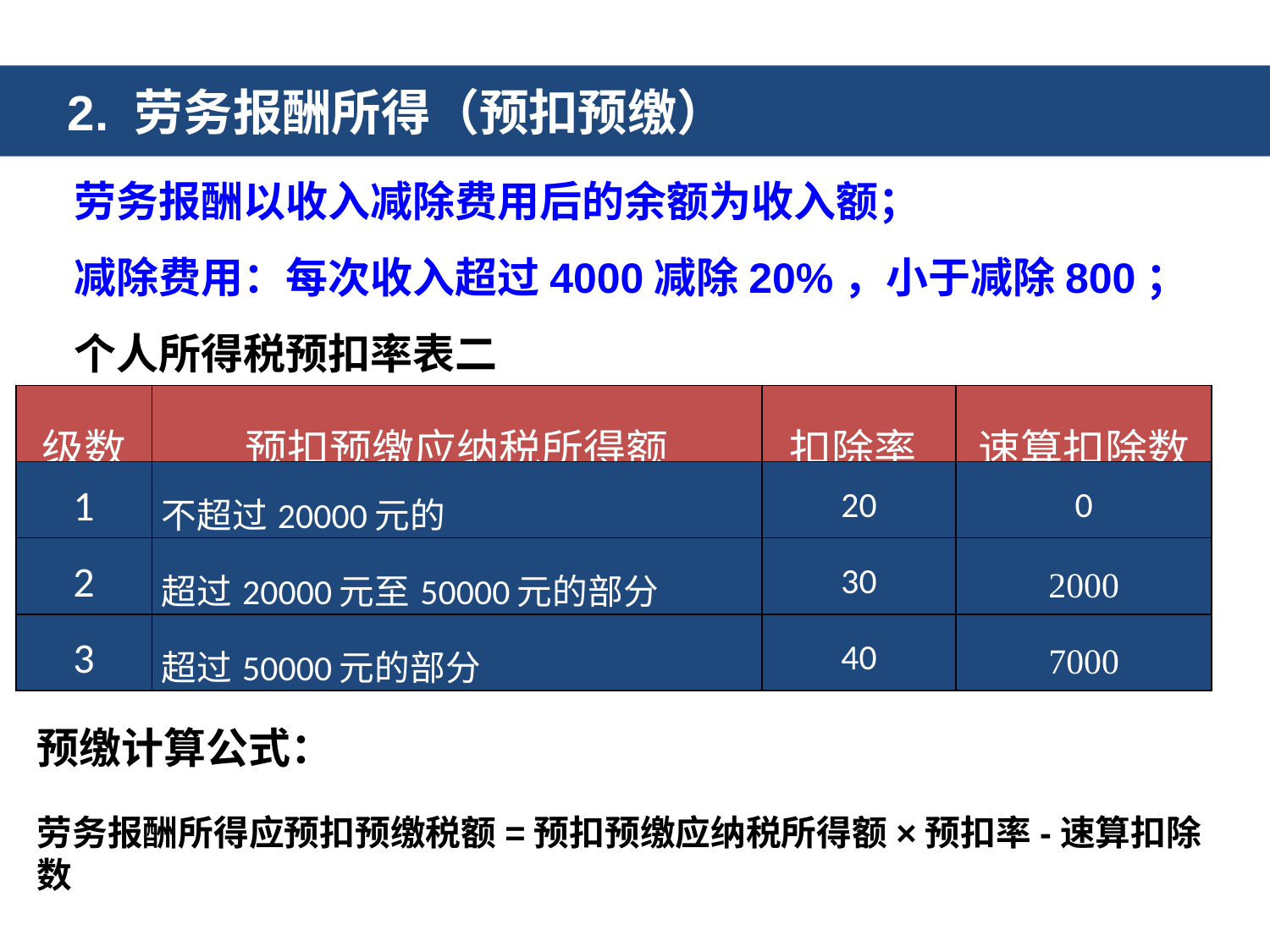

2. 劳务报酬所得（预扣预缴）
劳务报酬以收入减除费用后的余额为收入额；
减除费用：每次收入超过4000减除20%，小于减除800；
个人所得税预扣率表二
| 级数 | 预扣预缴应纳税所得额 | 扣除率% | 速算扣除数 |
| --- | --- | --- | --- |
| 1 | 不超过20000元的 | 20 | 0 |
| 2 | 超过20000元至50000元的部分 | 30 | 2000 |
| 3 | 超过50000元的部分 | 40 | 7000 |
预缴计算公式：

劳务报酬所得应预扣预缴税额=预扣预缴应纳税所得额×预扣率-速算扣除数